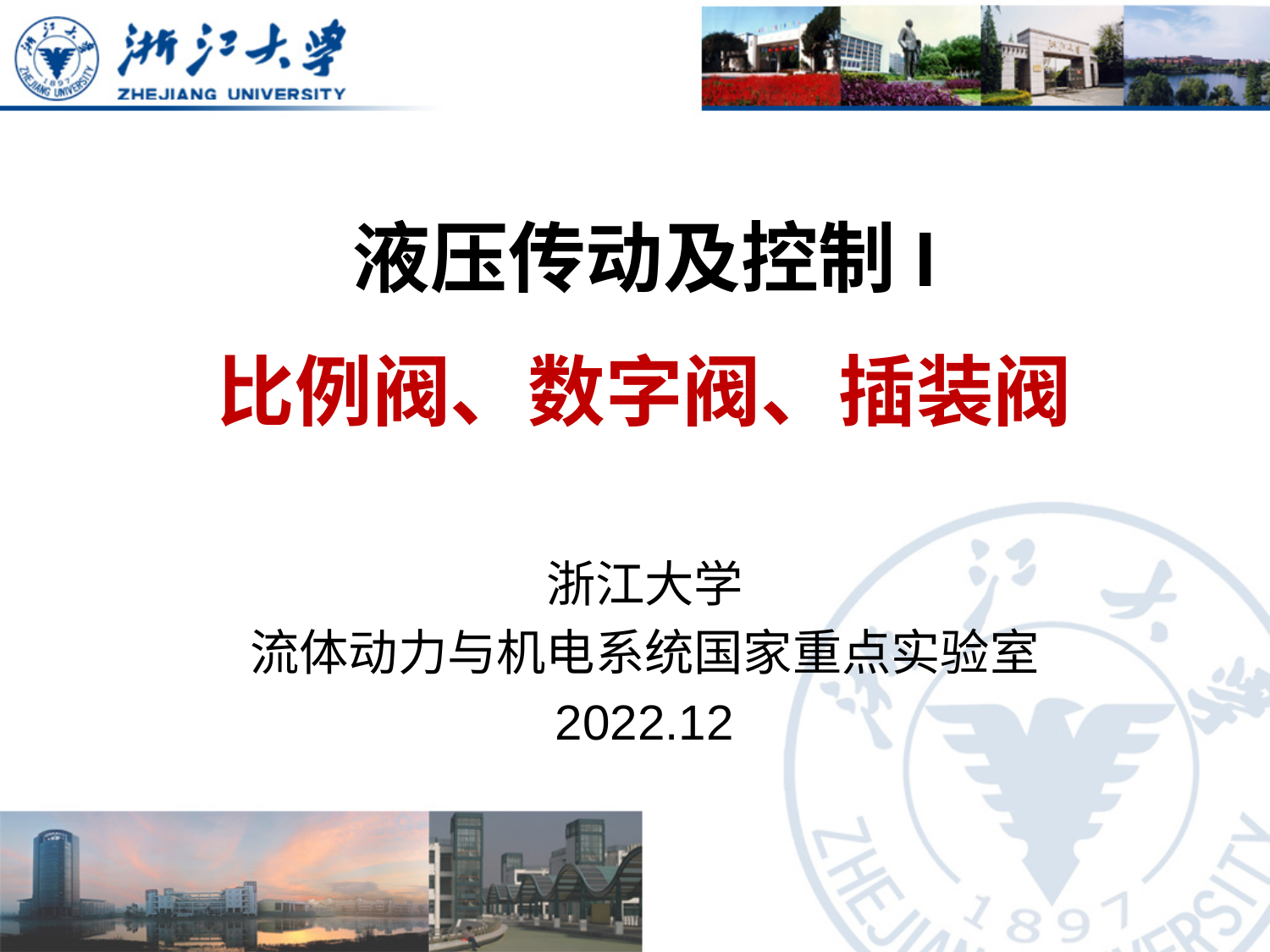

液压传动及控制I
比例阀、数字阀、插装阀
浙江大学
流体动力与机电系统国家重点实验室
2022.12